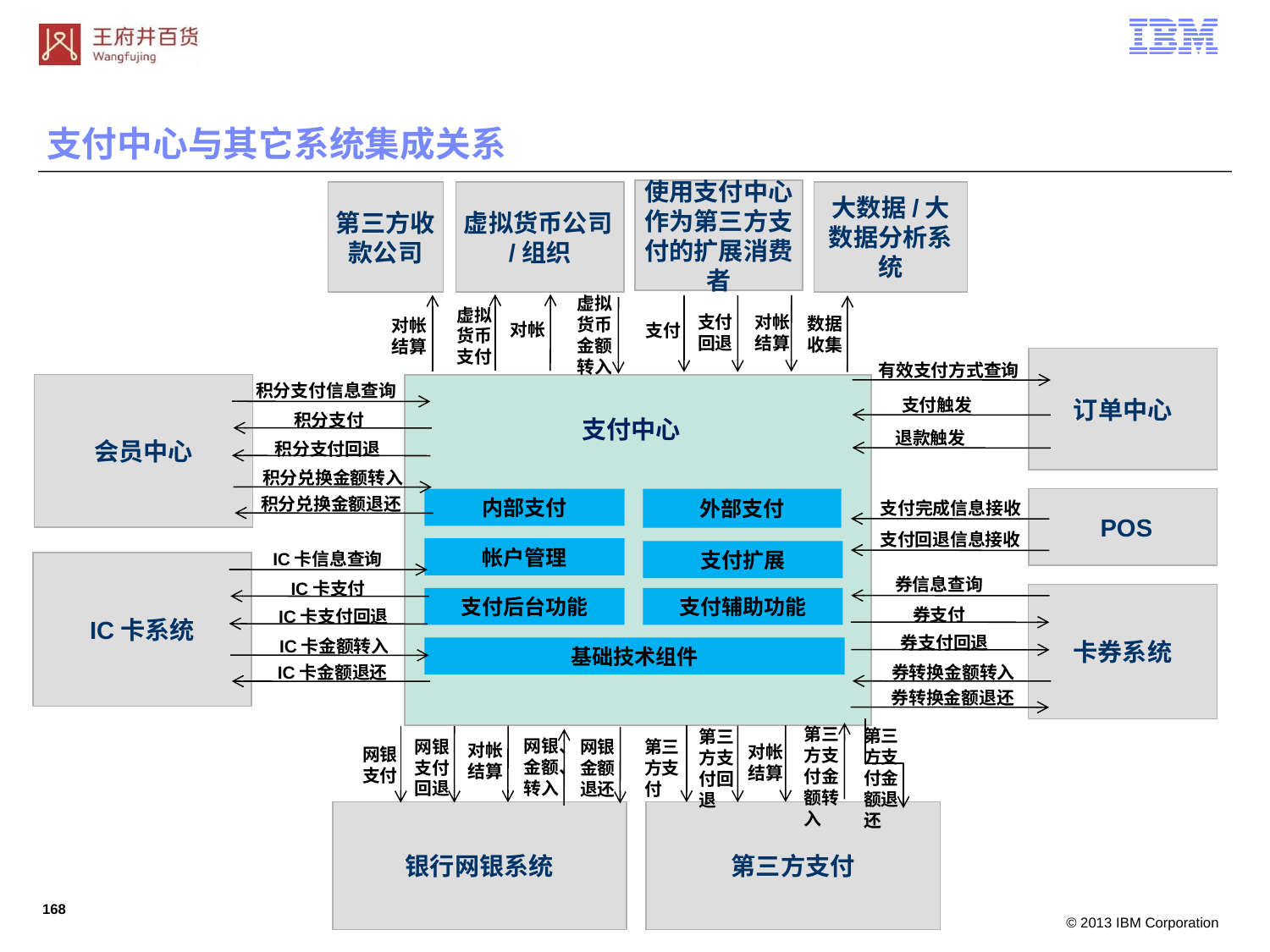

支付中心与其它系统集成关系
使用支付中心作为第三方支付的扩展消费者
第三方收款公司
虚拟货币公司/组织
大数据/大数据分析系统
虚拟
货币
金额
转入
虚拟
货币
支付
支付
回退
对帐
结算
数据
收集
对帐
结算
对帐
支付
订单中心
有效支付方式查询
     积分支付信息查询
会员中心

 支付触发
积分支付
支付中心
退款触发
积分支付回退
积分兑换金额转入
积分兑换金额退还
内部支付
外部支付
 POS
支付完成信息接收
支付回退信息接收
帐户管理
支付扩展
     IC卡信息查询
IC卡系统
     券信息查询
IC卡支付
卡券系统
支付后台功能
支付辅助功能
券支付
IC卡支付回退
券支付回退
IC卡金额转入
基础技术组件
券转换金额转入
IC卡金额退还
券转换金额退还
第三
方支
付金
额转
入
第三
方支
付金
额退
还
第三
方支
付回
退
网银、金额、转入
网银
支付
回退
第三
方支
付
网银
金额
退还
对帐
结算
对帐结算
网银
支付
银行网银系统
第三方支付
168